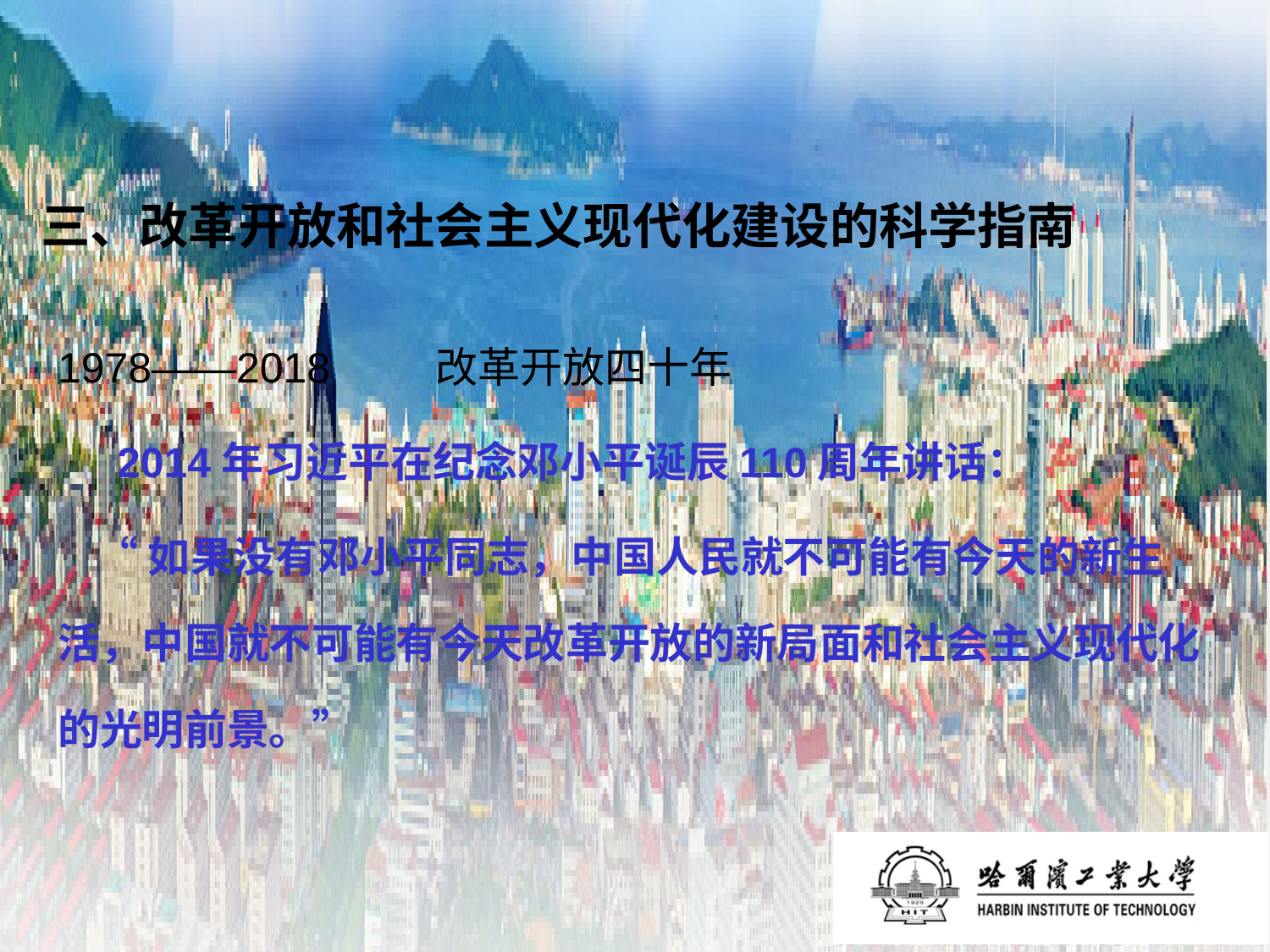

# 三、改革开放和社会主义现代化建设的科学指南
1978——2018        改革开放四十年
     2014年习近平在纪念邓小平诞辰110周年讲话：
    “如果没有邓小平同志，中国人民就不可能有今天的新生活，中国就不可能有今天改革开放的新局面和社会主义现代化的光明前景。”